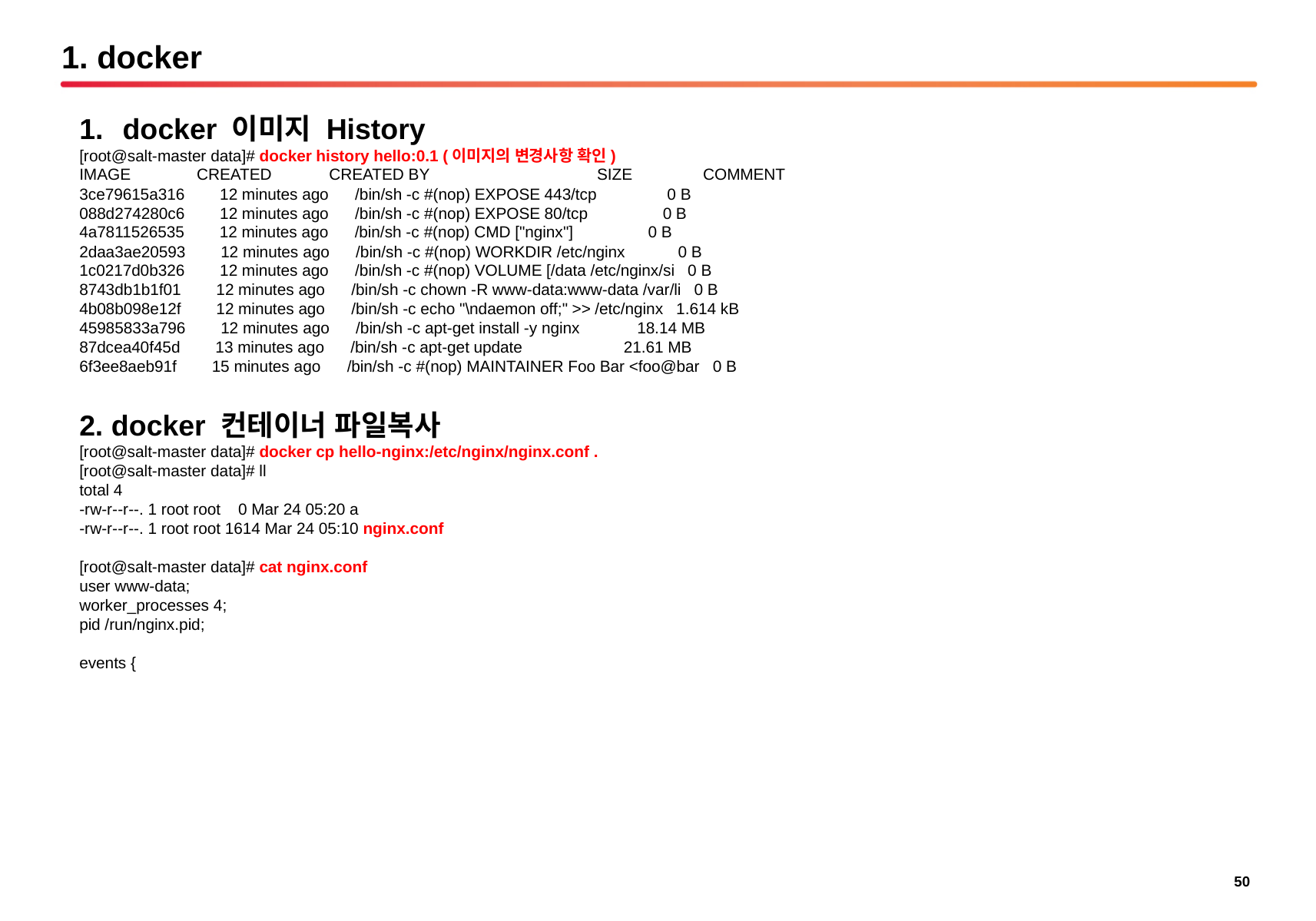

# 1. docker
docker 이미지 History
[root@salt-master data]# docker history hello:0.1 (이미지의 변경사항 확인)
IMAGE               CREATED             CREATED BY                                      SIZE                COMMENT
3ce79615a316        12 minutes ago      /bin/sh -c #(nop) EXPOSE 443/tcp                0 B
088d274280c6        12 minutes ago      /bin/sh -c #(nop) EXPOSE 80/tcp                 0 B
4a7811526535        12 minutes ago      /bin/sh -c #(nop) CMD ["nginx"]                 0 B
2daa3ae20593        12 minutes ago      /bin/sh -c #(nop) WORKDIR /etc/nginx            0 B
1c0217d0b326        12 minutes ago      /bin/sh -c #(nop) VOLUME [/data /etc/nginx/si   0 B
8743db1b1f01        12 minutes ago      /bin/sh -c chown -R www-data:www-data /var/li   0 B
4b08b098e12f        12 minutes ago      /bin/sh -c echo "\ndaemon off;" >> /etc/nginx   1.614 kB
45985833a796        12 minutes ago      /bin/sh -c apt-get install -y nginx             18.14 MB
87dcea40f45d        13 minutes ago      /bin/sh -c apt-get update                       21.61 MB
6f3ee8aeb91f        15 minutes ago      /bin/sh -c #(nop) MAINTAINER Foo Bar <foo@bar   0 B

2. docker 컨테이너 파일복사
[root@salt-master data]# docker cp hello-nginx:/etc/nginx/nginx.conf .
[root@salt-master data]# ll
total 4
-rw-r--r--. 1 root root    0 Mar 24 05:20 a
-rw-r--r--. 1 root root 1614 Mar 24 05:10 nginx.conf

[root@salt-master data]# cat nginx.conf
user www-data;
worker_processes 4;
pid /run/nginx.pid;

events {